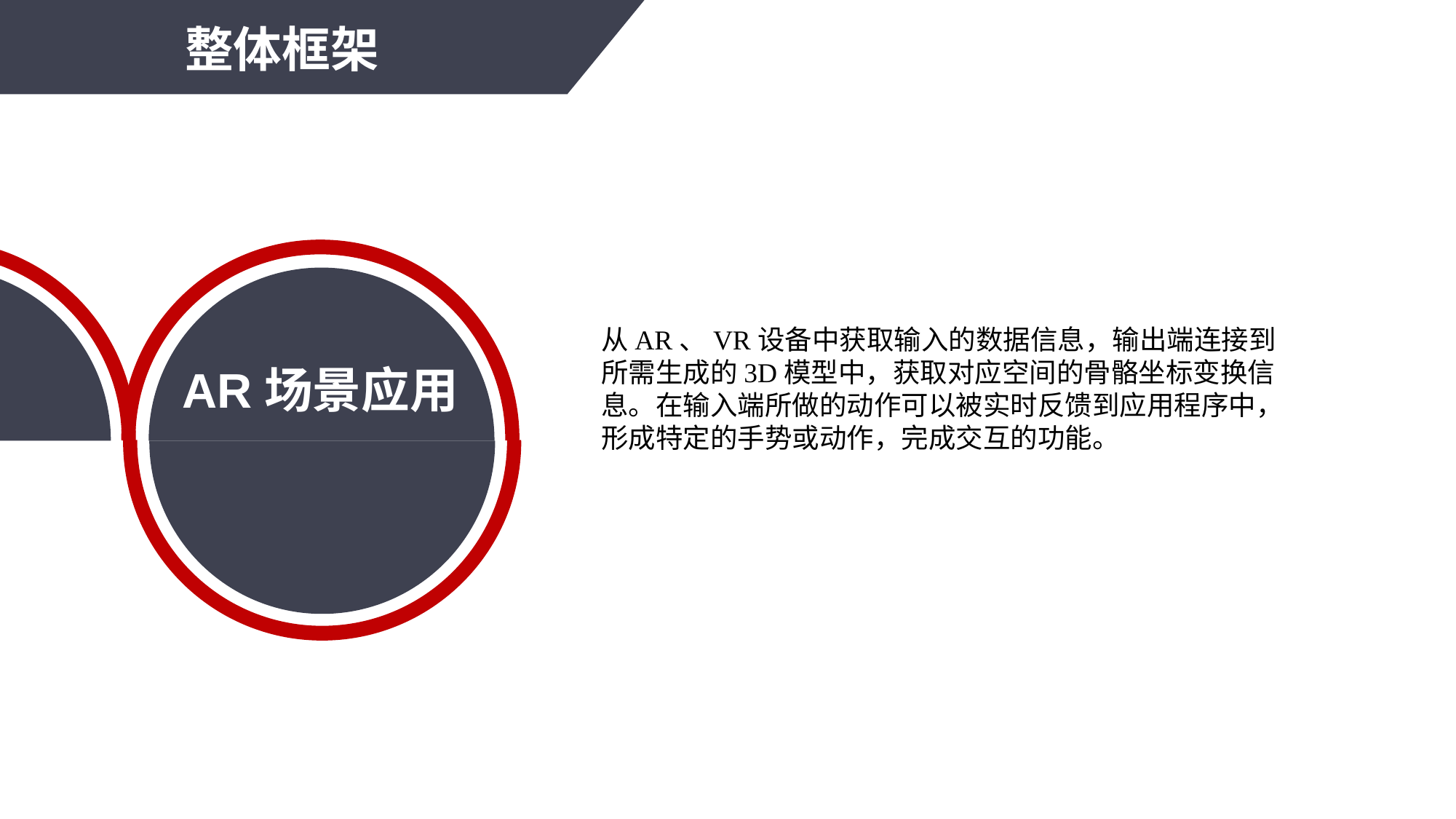

整体框架

从AR、VR设备中获取输入的数据信息，输出端连接到所需生成的3D模型中，获取对应空间的骨骼坐标变换信息。在输入端所做的动作可以被实时反馈到应用程序中，形成特定的手势或动作，完成交互的功能。
AR场景应用